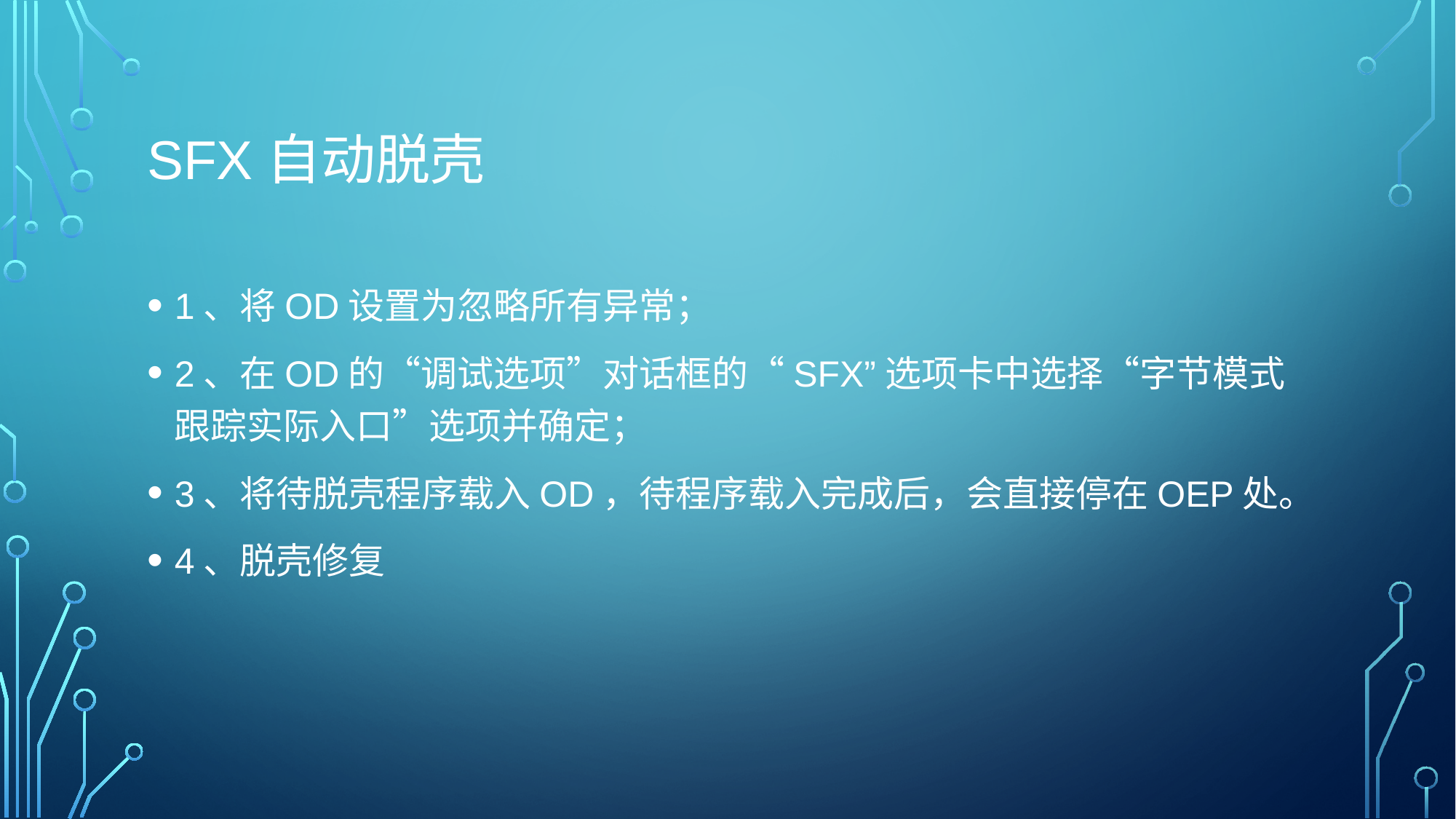

# SFX自动脱壳
1、将OD设置为忽略所有异常；
2、在OD的“调试选项”对话框的“SFX”选项卡中选择“字节模式跟踪实际入口”选项并确定；
3、将待脱壳程序载入OD，待程序载入完成后，会直接停在OEP处。
4、脱壳修复